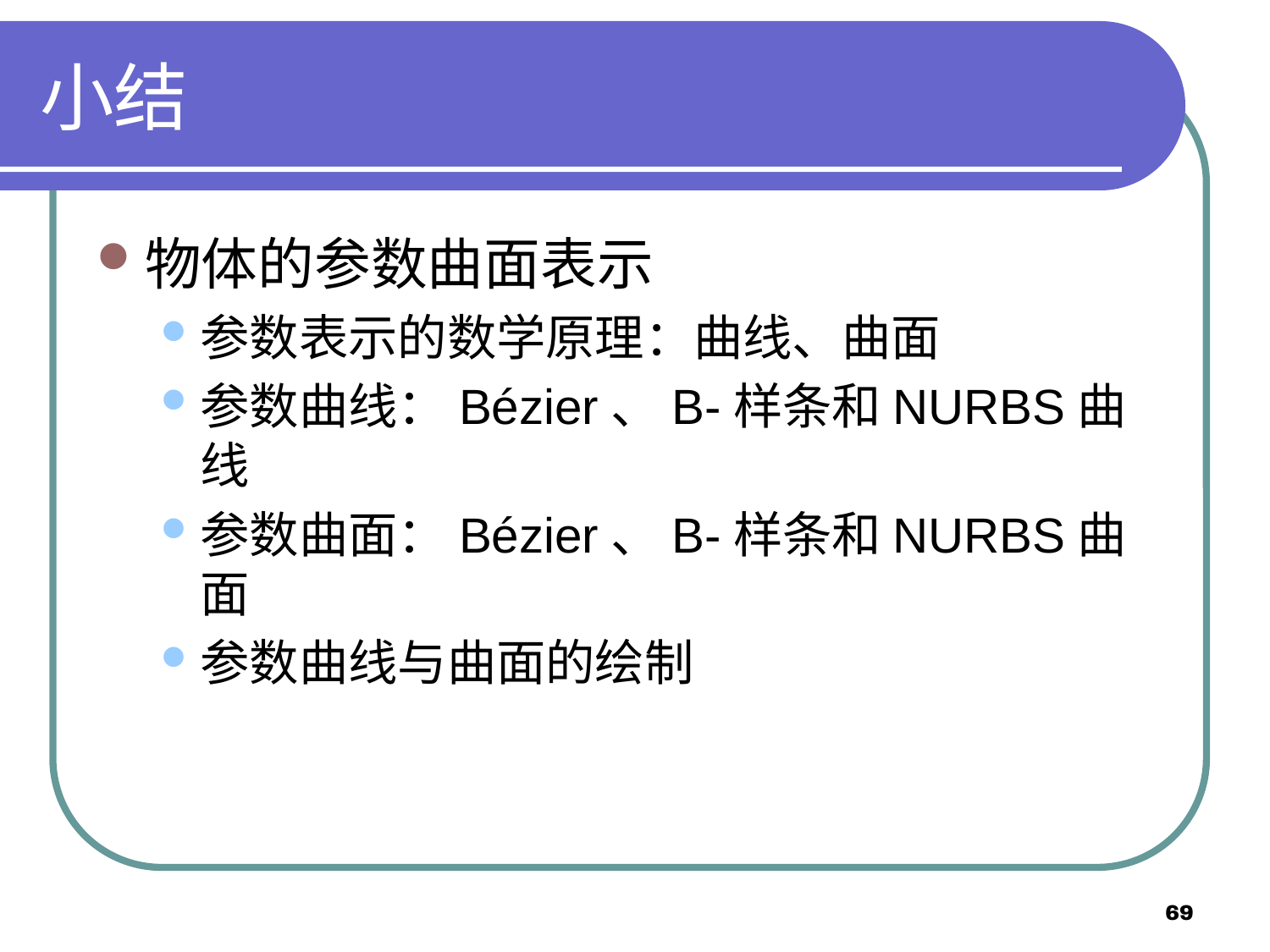

# 小结
物体的参数曲面表示
参数表示的数学原理：曲线、曲面
参数曲线：Bézier、B-样条和NURBS曲线
参数曲面：Bézier、B-样条和NURBS曲面
参数曲线与曲面的绘制
69